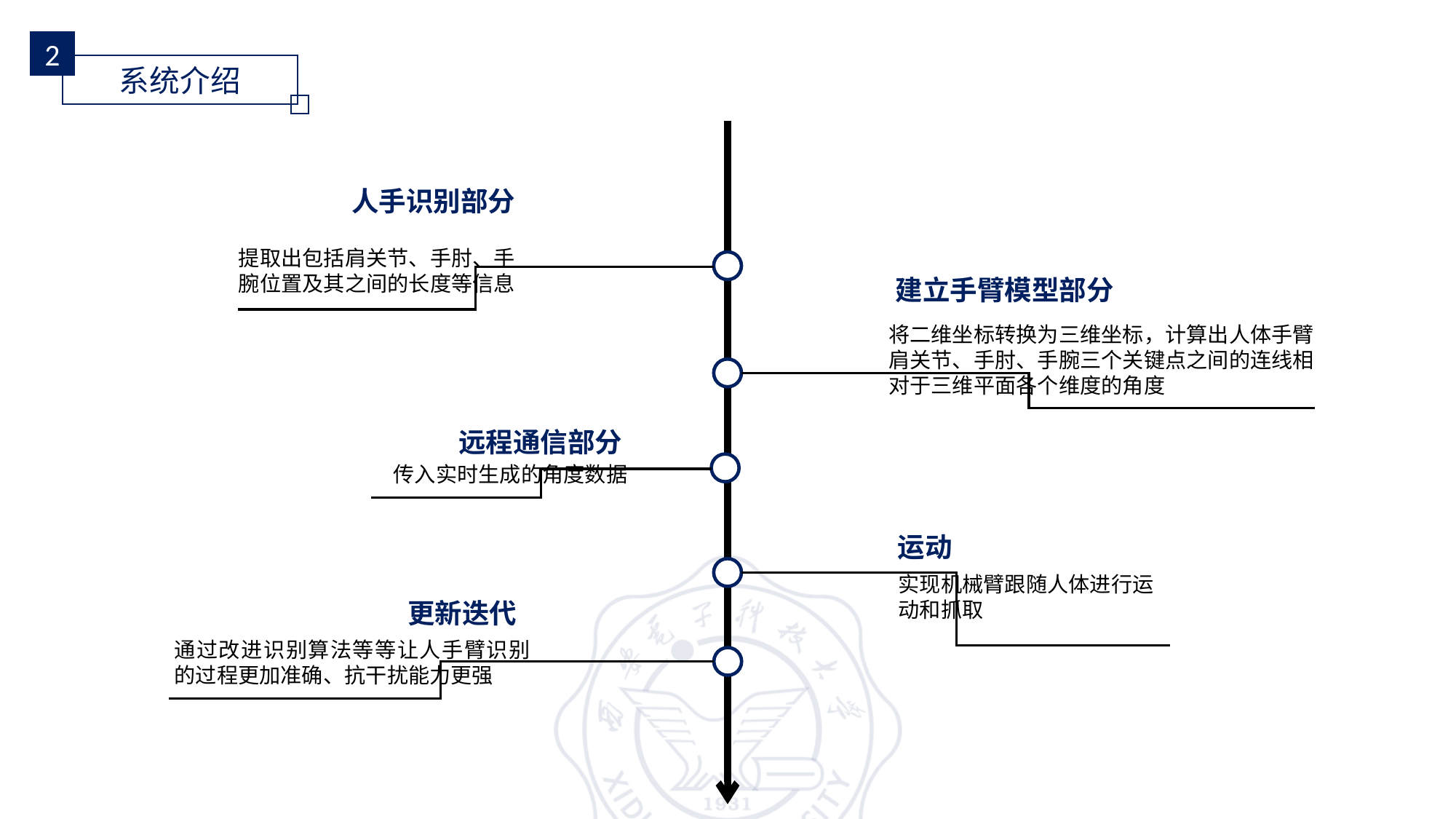

2
系统介绍

人手识别部分
提取出包括肩关节、手肘、手腕位置及其之间的长度等信息

建立手臂模型部分
将二维坐标转换为三维坐标，计算出人体手臂肩关节、手肘、手腕三个关键点之间的连线相对于三维平面各个维度的角度

远程通信部分

传入实时生成的角度数据
运动

实现机械臂跟随人体进行运动和抓取
更新迭代
通过改进识别算法等等让人手臂识别的过程更加准确、抗干扰能力更强